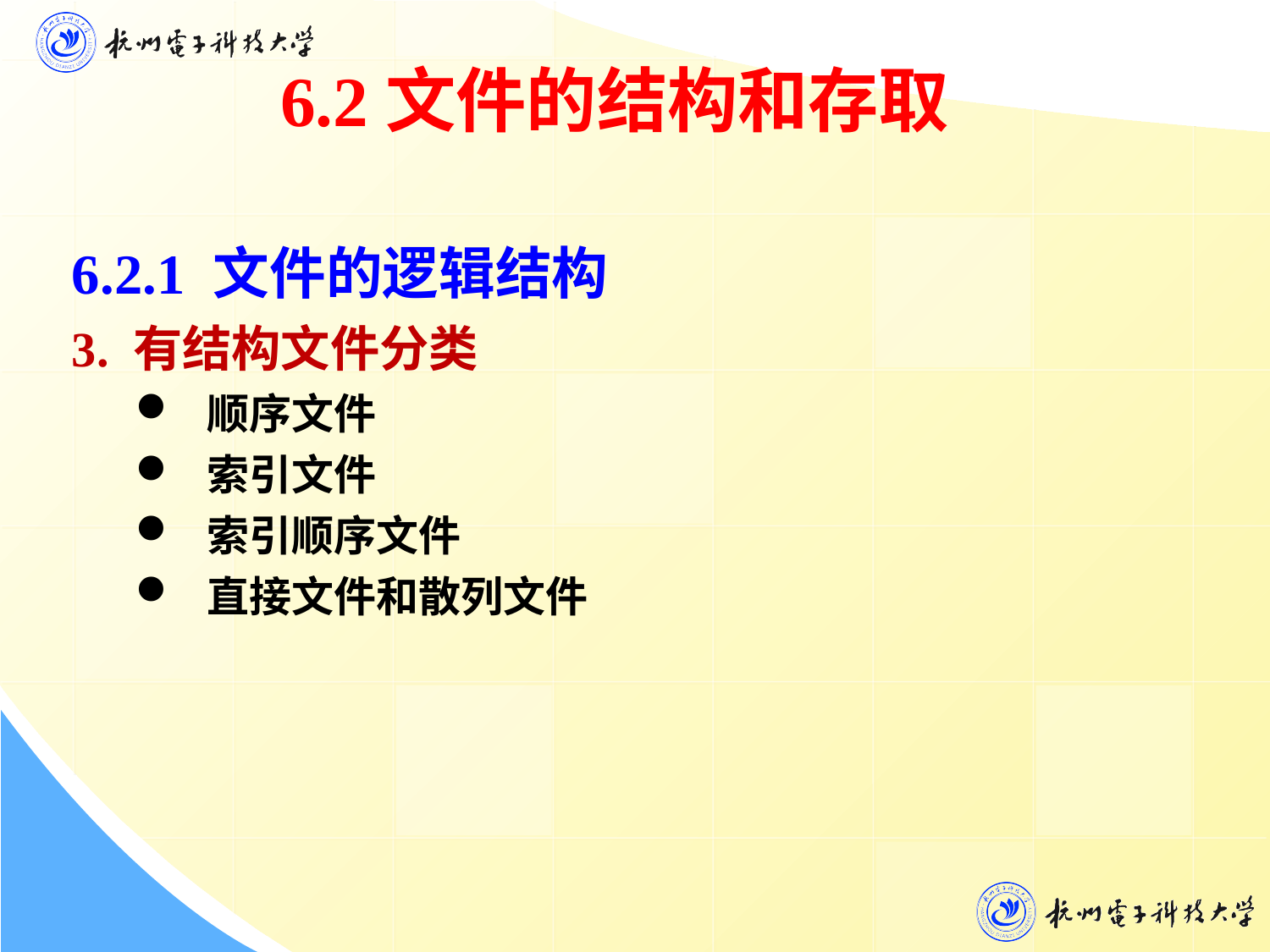

6.2文件的结构和存取
6.2.1 文件的逻辑结构
3. 有结构文件分类
顺序文件
索引文件
索引顺序文件
直接文件和散列文件